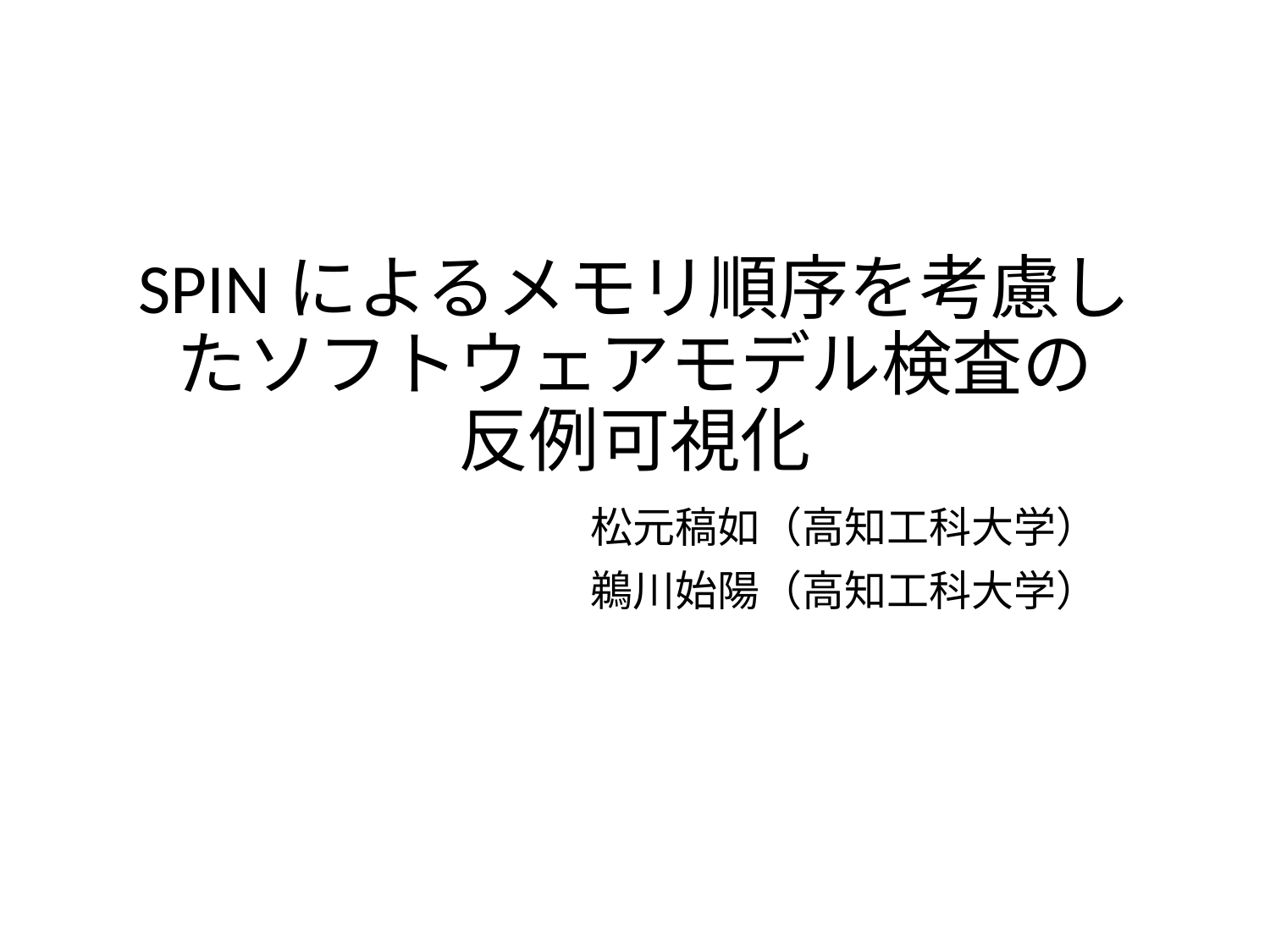

# SPINによるメモリ順序を考慮したソフトウェアモデル検査の 反例可視化
松元稿如（高知工科大学）
鵜川始陽（高知工科大学）